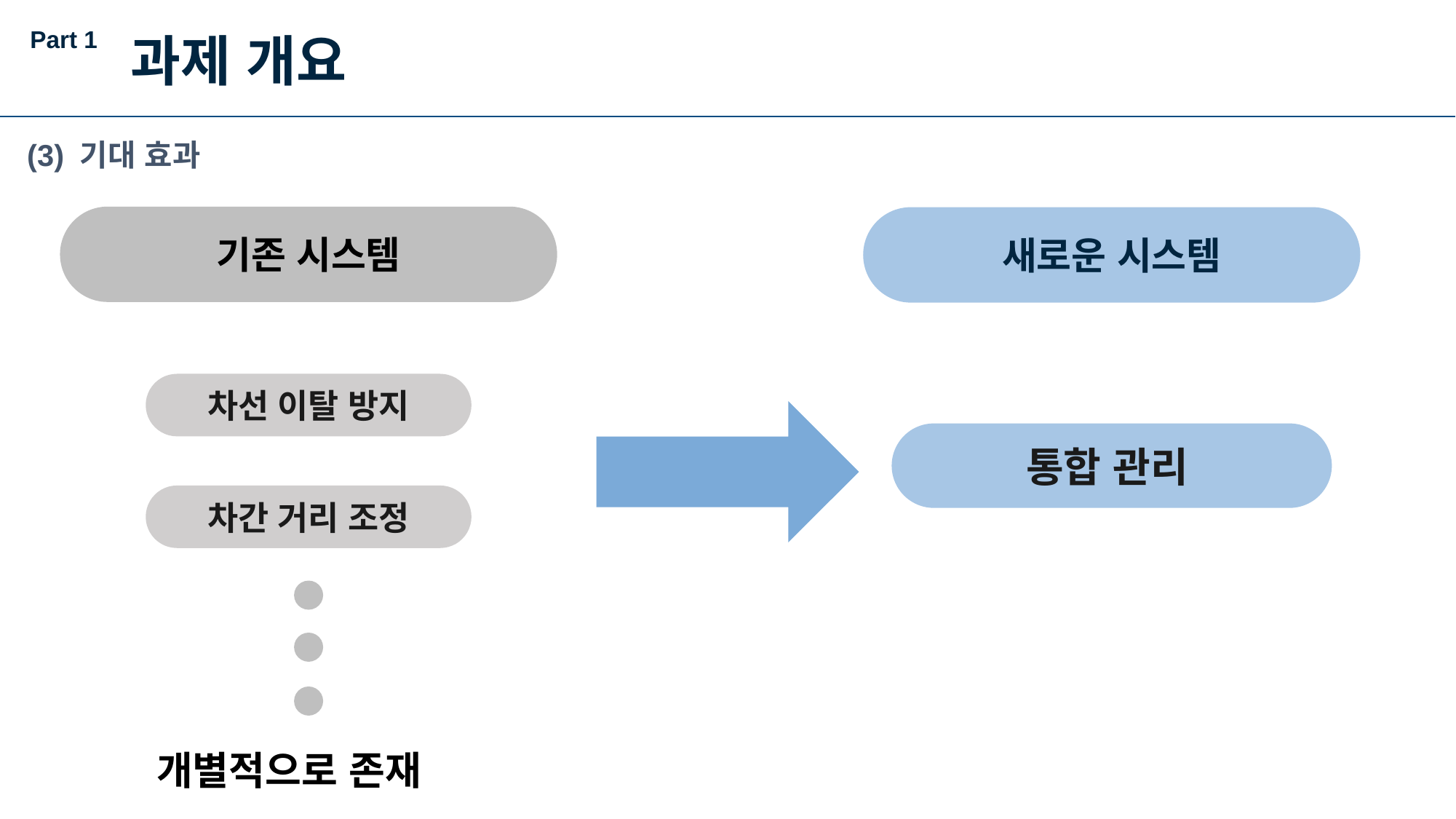

Part 1
과제 개요
(3) 기대 효과
기존 시스템
새로운 시스템

차선 이탈 방지
통합 관리
차간 거리 조정

개별적으로 존재